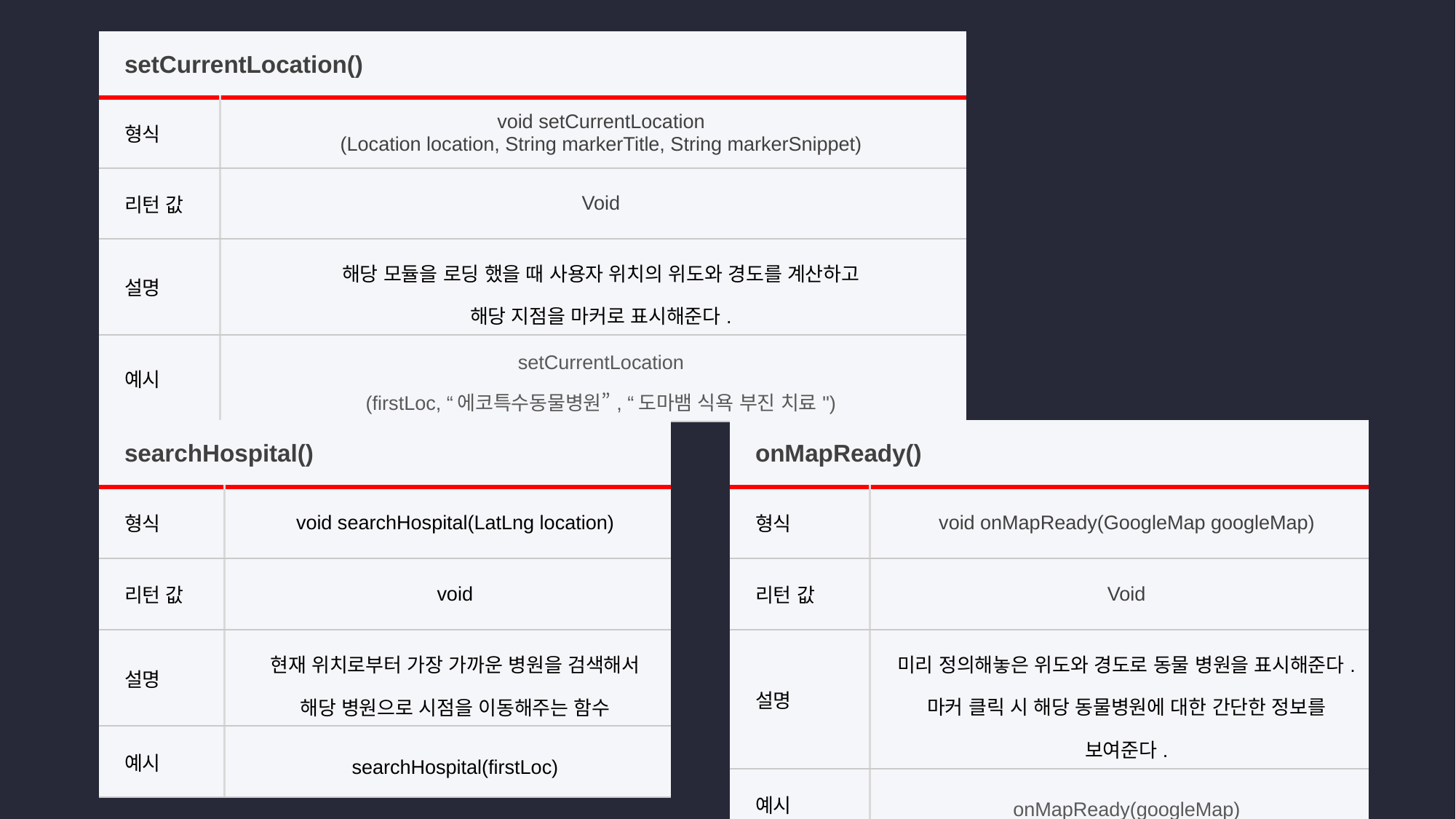

| setCurrentLocation() |  |
| --- | --- |
| 형식 | void setCurrentLocation (Location location, String markerTitle, String markerSnippet) |
| 리턴 값 | Void |
| 설명 | 해당 모듈을 로딩 했을 때 사용자 위치의 위도와 경도를 계산하고 해당 지점을 마커로 표시해준다. |
| 예시 | setCurrentLocation (firstLoc, “에코특수동물병원”, “도마뱀 식욕 부진 치료") |
| onMapReady() |  |
| --- | --- |
| 형식 | void onMapReady(GoogleMap googleMap) |
| 리턴 값 | Void |
| 설명 | 미리 정의해놓은 위도와 경도로 동물 병원을 표시해준다. 마커 클릭 시 해당 동물병원에 대한 간단한 정보를 보여준다. |
| 예시 | onMapReady(googleMap) |
| searchHospital() |  |
| --- | --- |
| 형식 | void searchHospital(LatLng location) |
| 리턴 값 | void |
| 설명 | 현재 위치로부터 가장 가까운 병원을 검색해서 해당 병원으로 시점을 이동해주는 함수 |
| 예시 | searchHospital(firstLoc) |